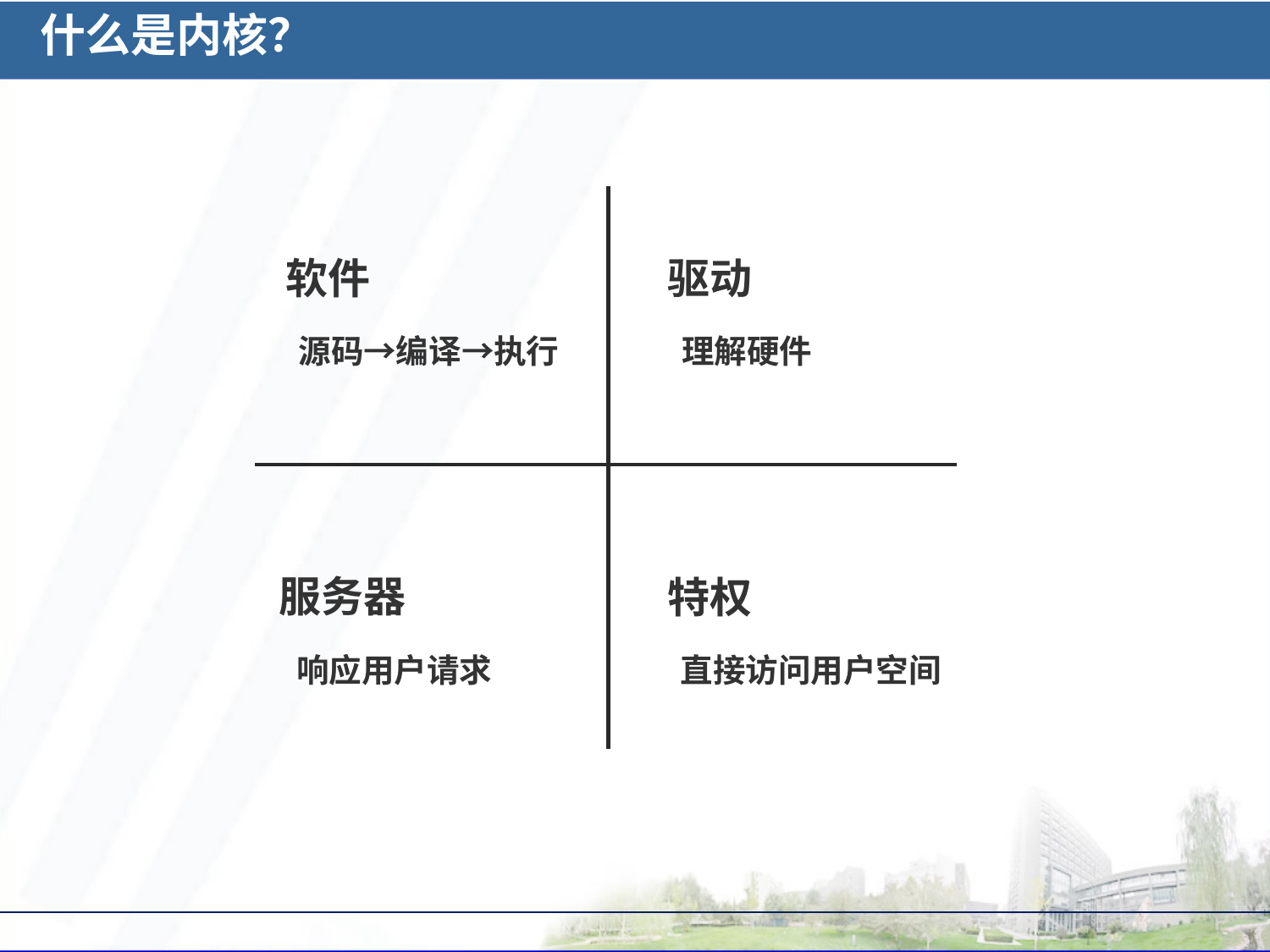

什么是内核？
软件
驱动
源码→编译→执行
理解硬件
服务器
特权
响应用户请求
直接访问用户空间